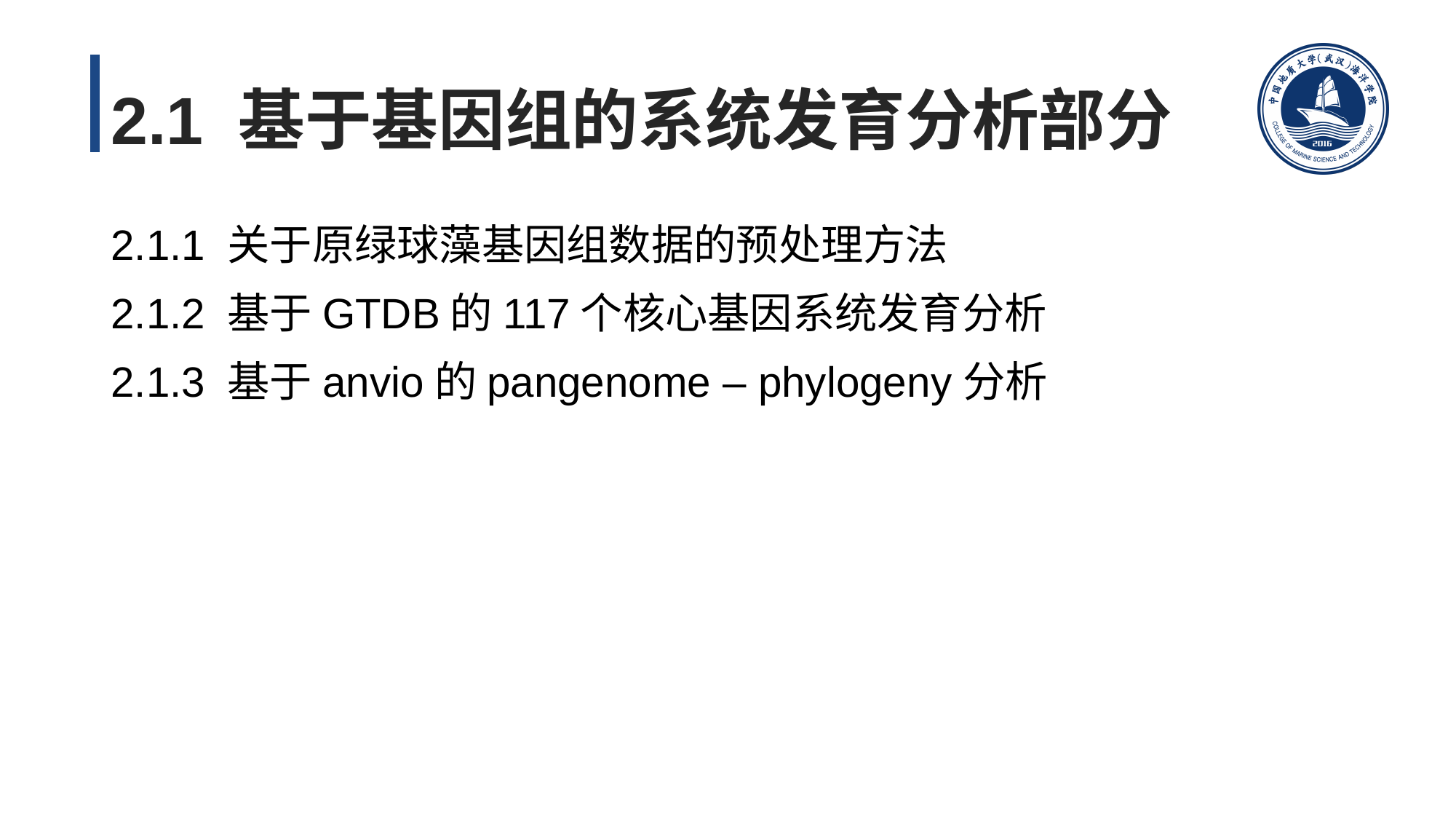

# 2.1 基于基因组的系统发育分析部分
2.1.1 关于原绿球藻基因组数据的预处理方法
2.1.2 基于GTDB的117个核心基因系统发育分析
2.1.3 基于anvio的pangenome – phylogeny分析